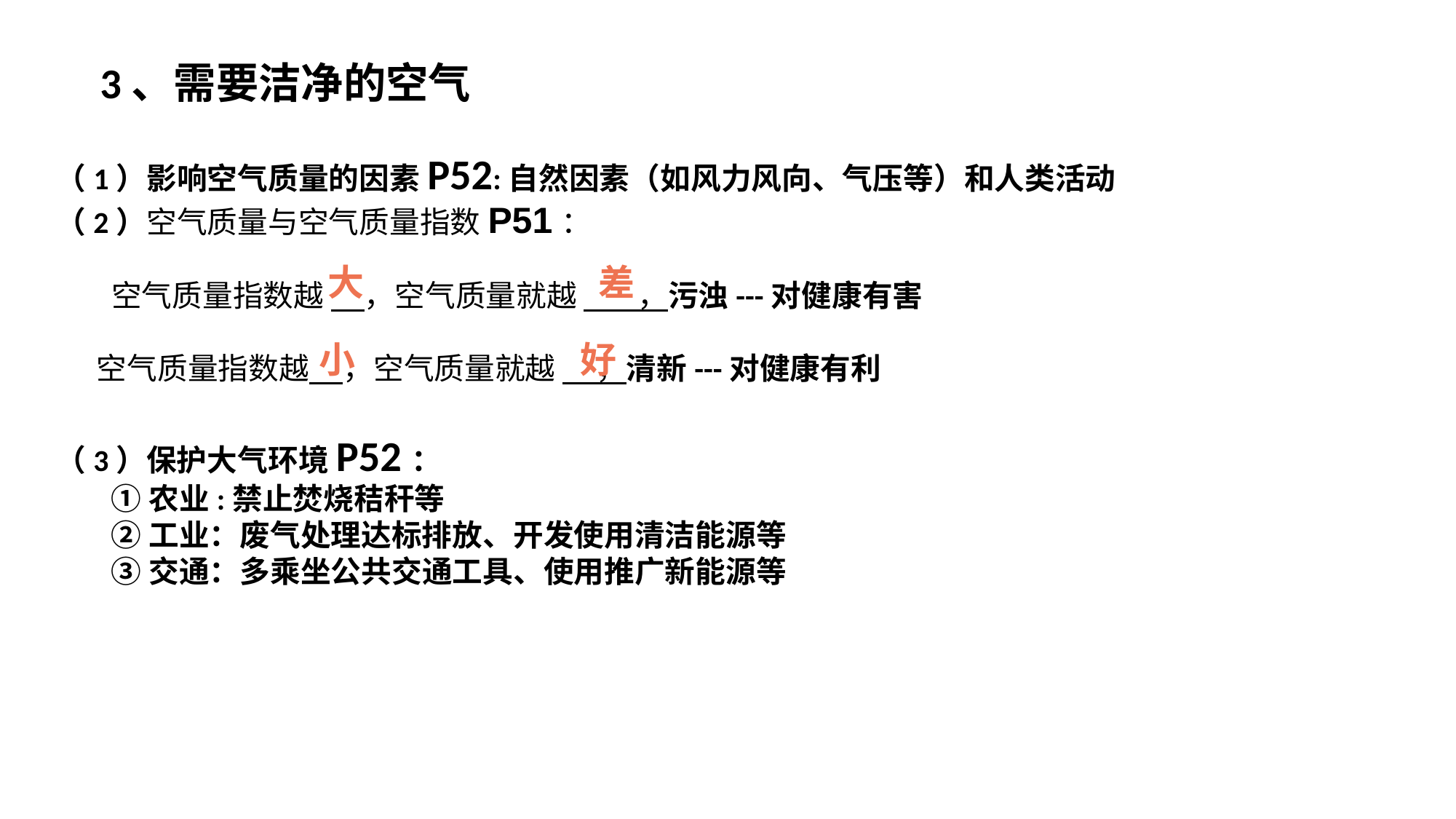

3、需要洁净的空气
（1）影响空气质量的因素P52:自然因素（如风力风向、气压等）和人类活动
（2）空气质量与空气质量指数P51：

       空气质量指数越      ，空气质量就越         ，污浊---对健康有害

     空气质量指数越     ，空气质量就越      ，清新---对健康有利

（3）保护大气环境P52：
        ①农业:禁止焚烧秸秆等
        ②工业：废气处理达标排放、开发使用清洁能源等
        ③交通：多乘坐公共交通工具、使用推广新能源等
大
差
小
好